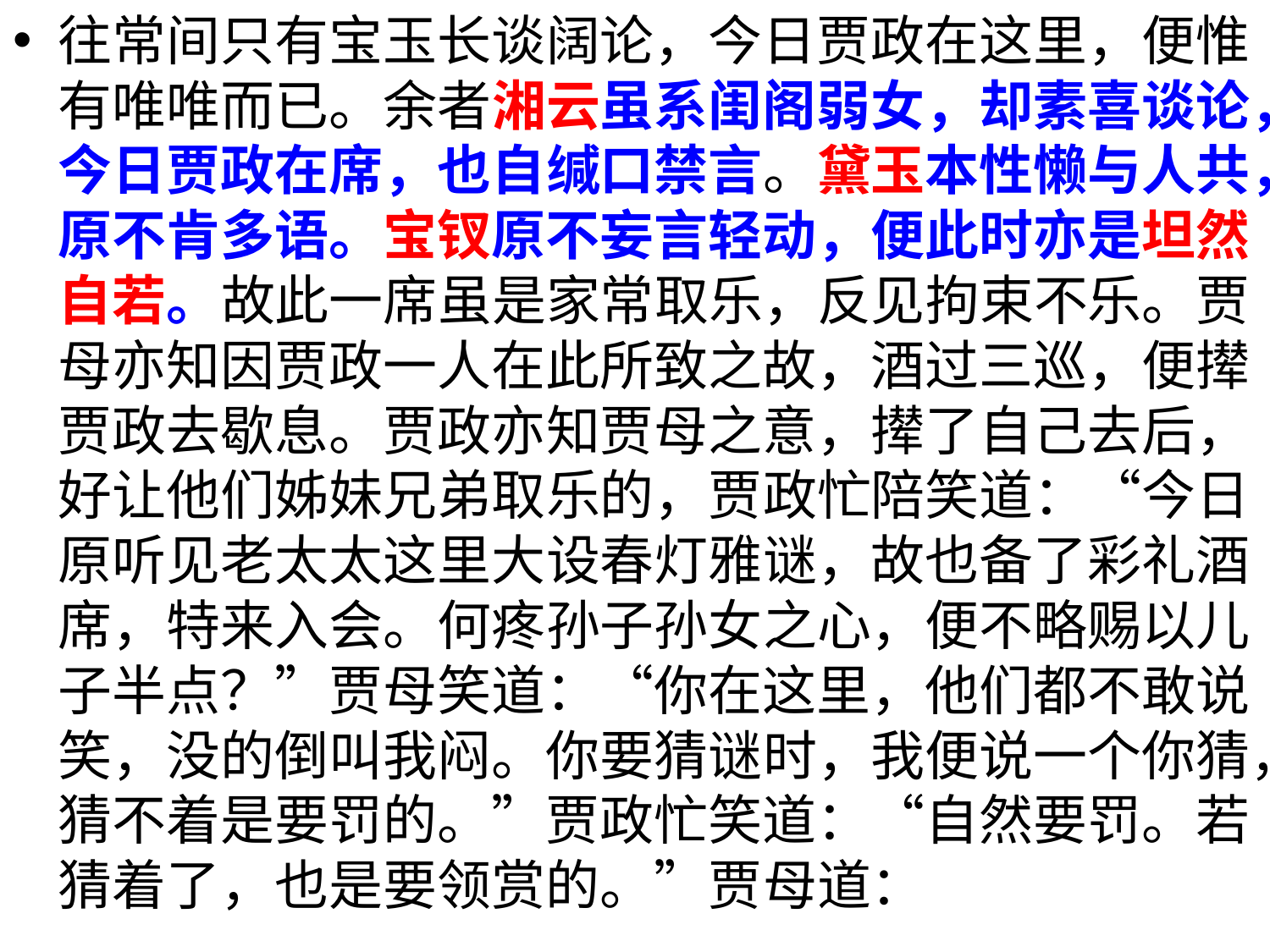

往常间只有宝玉长谈阔论，今日贾政在这里，便惟有唯唯而已。余者湘云虽系闺阁弱女，却素喜谈论，今日贾政在席，也自缄口禁言。黛玉本性懒与人共，原不肯多语。宝钗原不妄言轻动，便此时亦是坦然自若。故此一席虽是家常取乐，反见拘束不乐。贾母亦知因贾政一人在此所致之故，酒过三巡，便撵贾政去歇息。贾政亦知贾母之意，撵了自己去后，好让他们姊妹兄弟取乐的，贾政忙陪笑道：“今日原听见老太太这里大设春灯雅谜，故也备了彩礼酒席，特来入会。何疼孙子孙女之心，便不略赐以儿子半点？”贾母笑道：“你在这里，他们都不敢说笑，没的倒叫我闷。你要猜谜时，我便说一个你猜，猜不着是要罚的。”贾政忙笑道：“自然要罚。若猜着了，也是要领赏的。”贾母道：